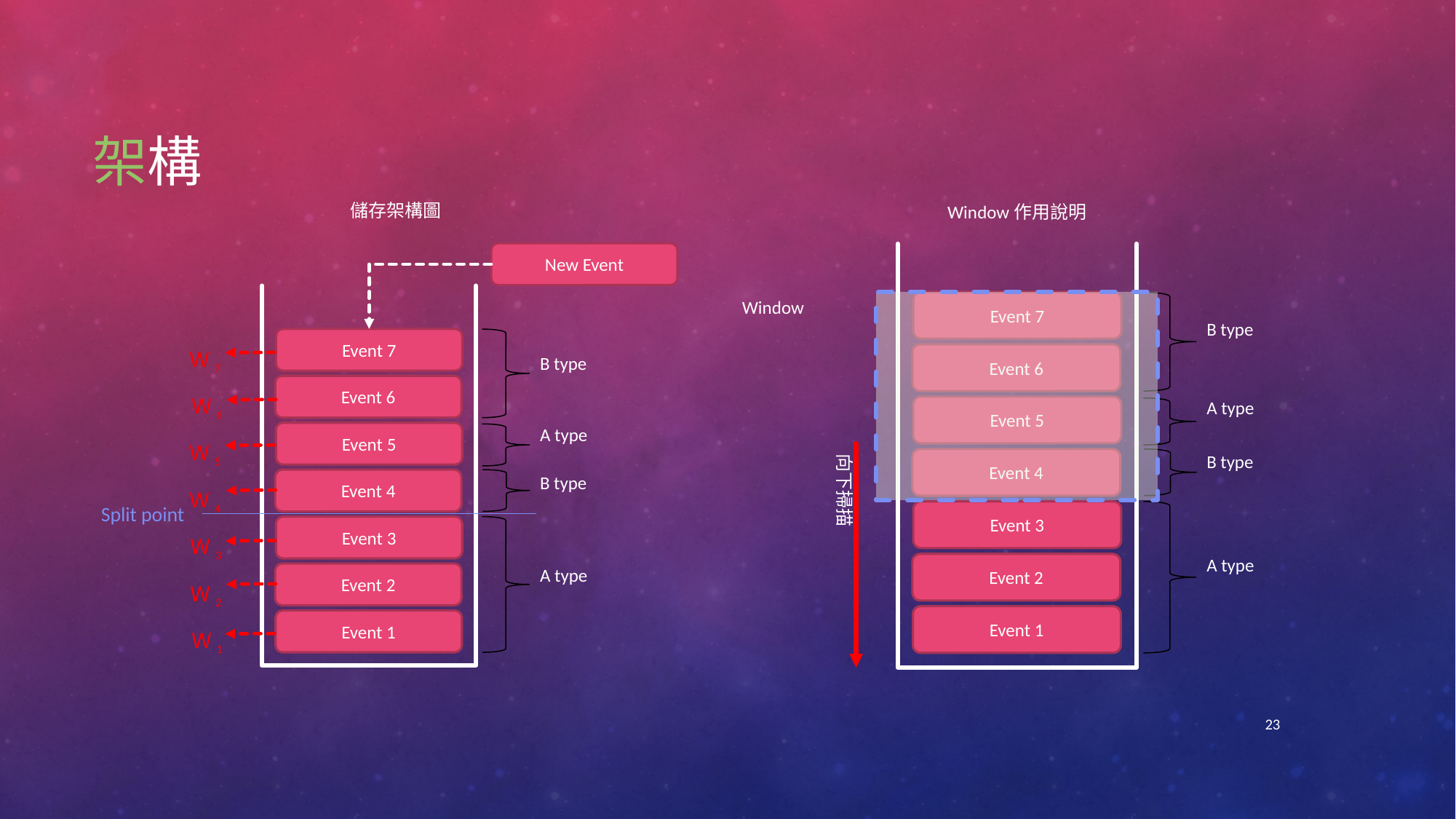

# 架構
儲存架構圖
Window作用說明
New Event
Event 7

Ｗ7
Ｗ6
Ｗ5
Ｗ4
Ｗ3
Ｗ2
Ｗ1
B type

Event 6
A type
Event 5

B type

Event 4
Split point
Event 3

A type
Event 2
Event 1
Event 7

B type

Event 6
A type
Event 5

B type

Event 4
Event 3

A type
Event 2
Event 1
Window

向下掃描
23